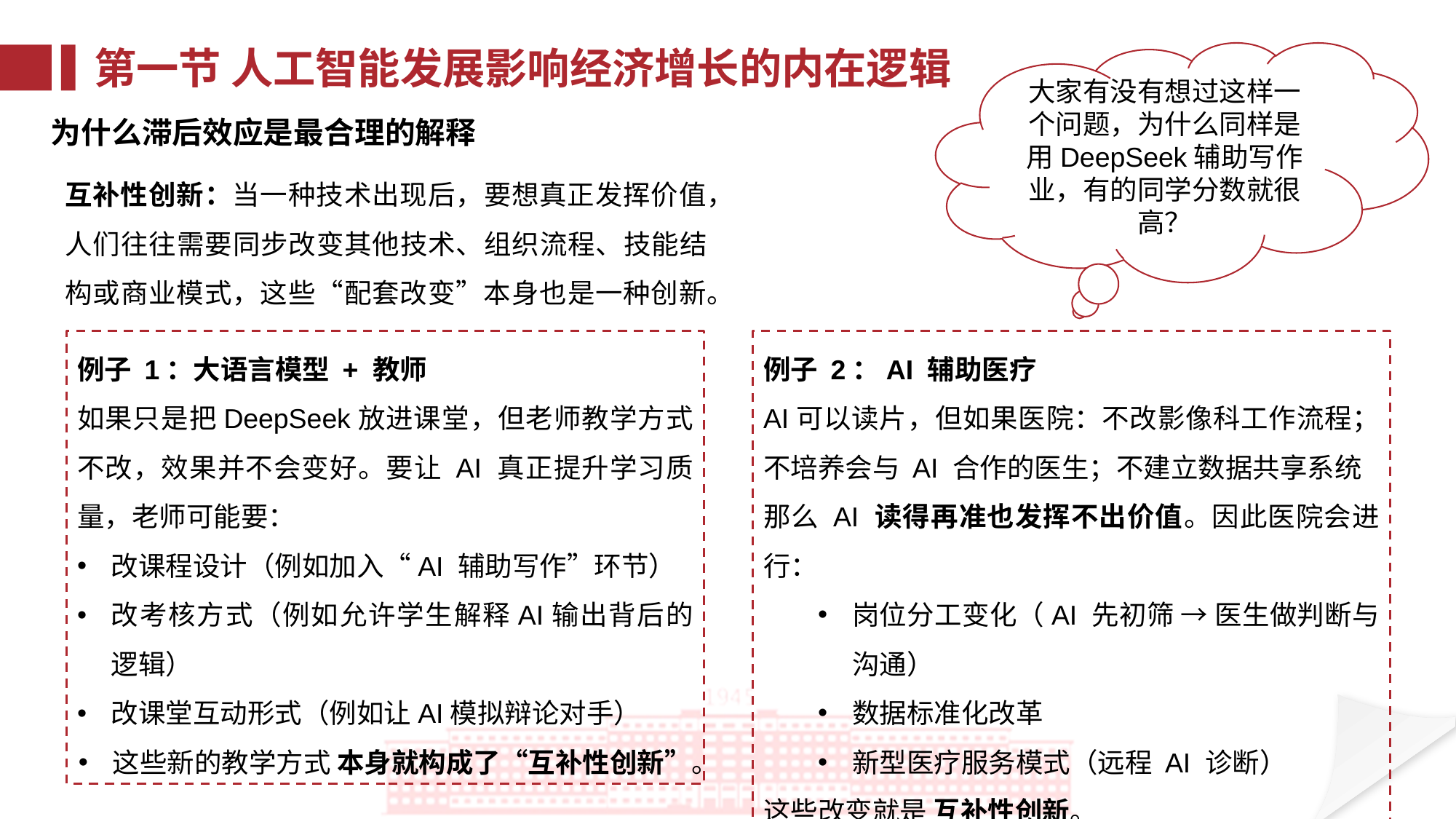

第一节 人工智能发展影响经济增长的内在逻辑
大家有没有想过这样一个问题，为什么同样是用DeepSeek辅助写作业，有的同学分数就很高？
为什么滞后效应是最合理的解释
互补性创新：当一种技术出现后，要想真正发挥价值，人们往往需要同步改变其他技术、组织流程、技能结构或商业模式，这些“配套改变”本身也是一种创新。
例子 1：大语言模型 + 教师
如果只是把DeepSeek放进课堂，但老师教学方式不改，效果并不会变好。要让 AI 真正提升学习质量，老师可能要：
改课程设计（例如加入“AI 辅助写作”环节）
改考核方式（例如允许学生解释AI输出背后的逻辑）
改课堂互动形式（例如让AI模拟辩论对手）
这些新的教学方式 本身就构成了“互补性创新”。
例子 2：AI 辅助医疗
AI可以读片，但如果医院：不改影像科工作流程；不培养会与 AI 合作的医生；不建立数据共享系统
那么 AI 读得再准也发挥不出价值。因此医院会进行：
岗位分工变化（AI 先初筛 → 医生做判断与沟通）
数据标准化改革
新型医疗服务模式（远程 AI 诊断）
这些改变就是 互补性创新。